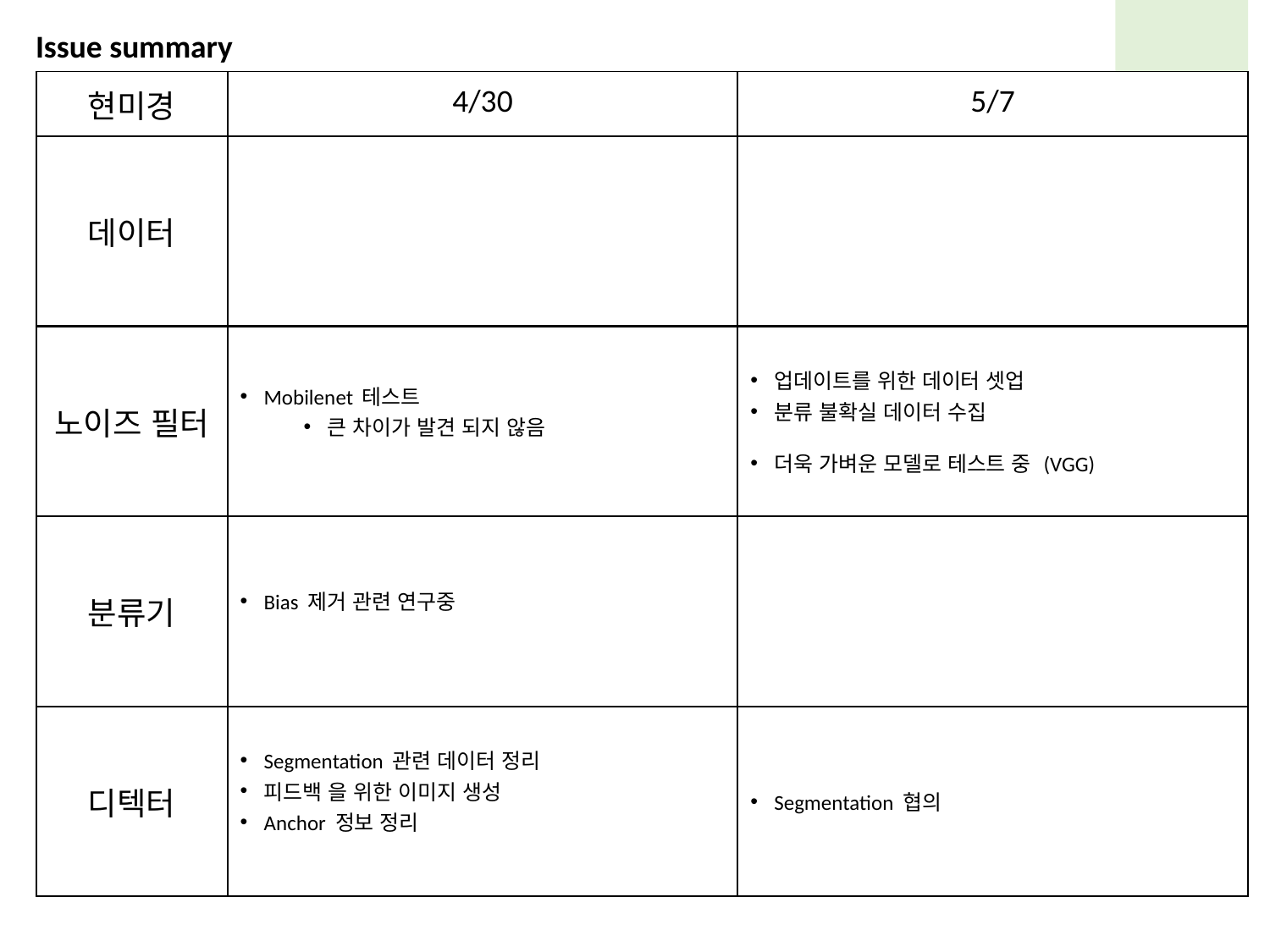

Issue summary
| 현미경 | 4/30 | 5/7 |
| --- | --- | --- |
| 데이터 |  |  |
| 노이즈 필터 | Mobilenet 테스트 큰 차이가 발견 되지 않음 | 업데이트를 위한 데이터 셋업 분류 불확실 데이터 수집 더욱 가벼운 모델로 테스트 중 (VGG) |
| --- | --- | --- |
| 분류기 | Bias 제거 관련 연구중 |  |
| 디텍터 | Segmentation 관련 데이터 정리 피드백 을 위한 이미지 생성 Anchor 정보 정리 | Segmentation 협의 |